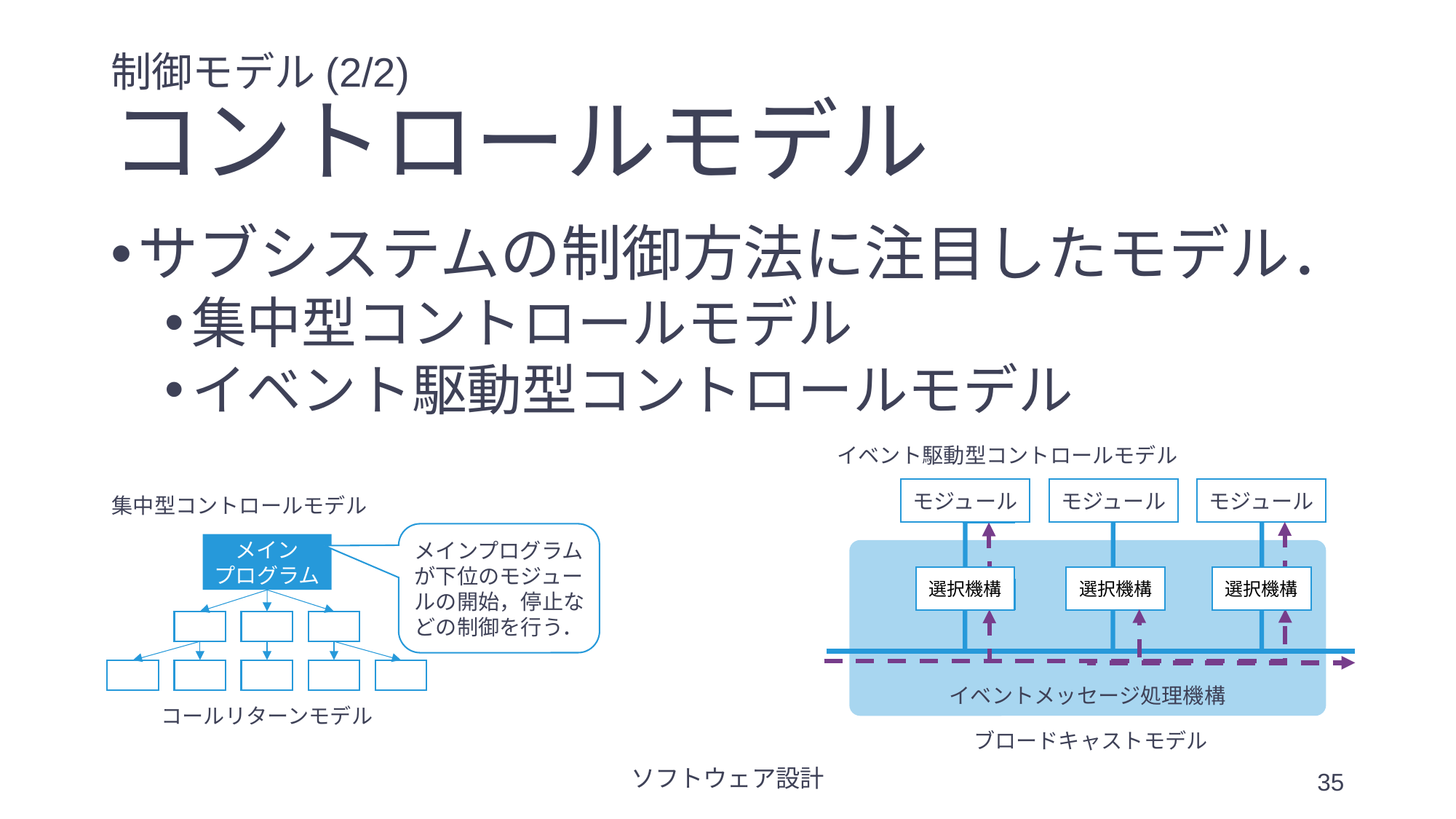

# 制御モデル(2/2) コントロールモデル
サブシステムの制御方法に注目したモデル．
集中型コントロールモデル
イベント駆動型コントロールモデル

イベント駆動型コントロールモデル
モジュール
モジュール
モジュール

選択機構
選択機構
選択機構

イベントメッセージ処理機構
ブロードキャストモデル
集中型コントロールモデル

メインプログラムが下位のモジュールの開始，停止などの制御を行う．
メイン
プログラム

コールリターンモデル
ソフトウェア設計
35